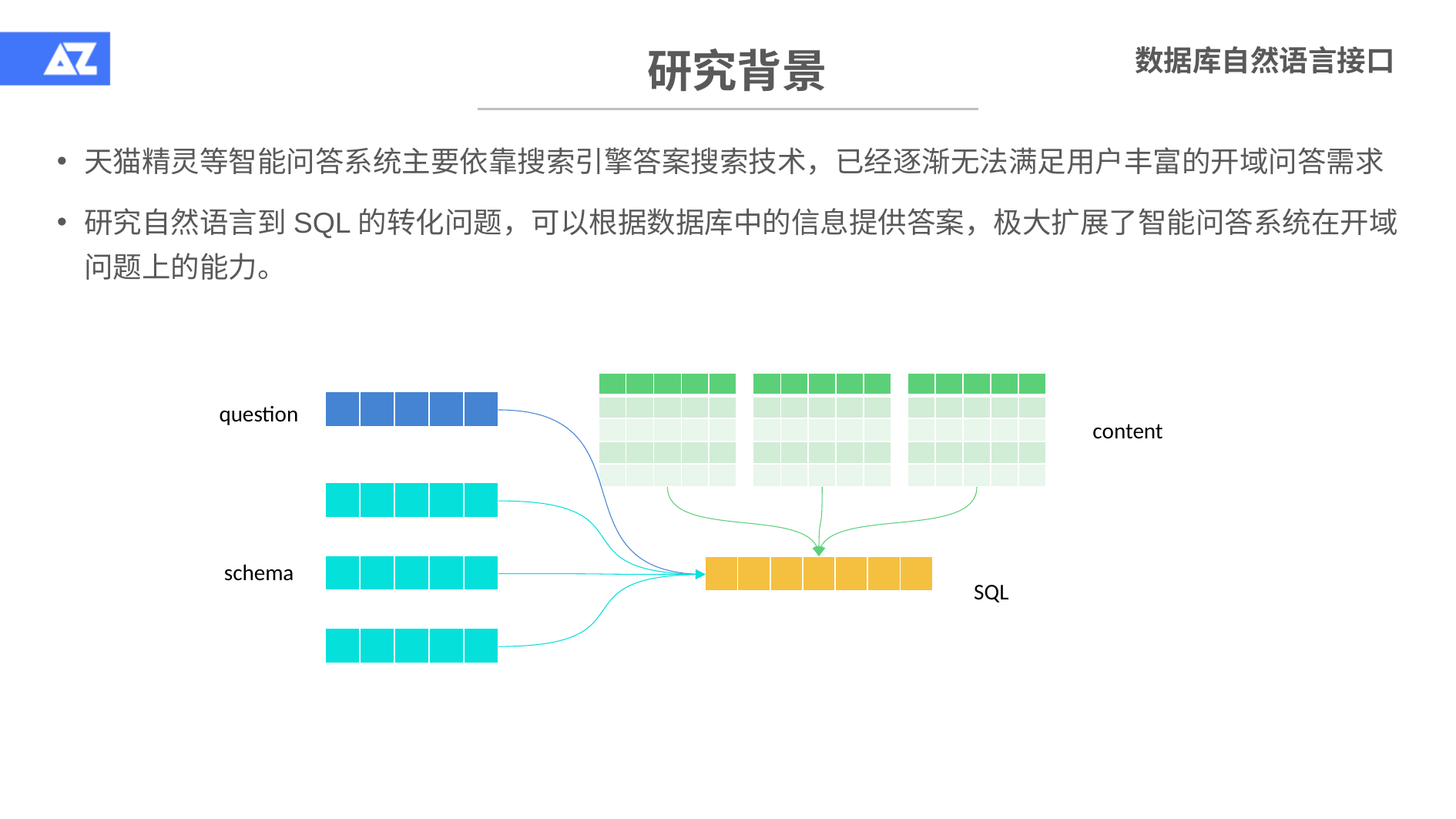

# 研究背景
数据库自然语言接口
天猫精灵等智能问答系统主要依靠搜索引擎答案搜索技术，已经逐渐无法满足用户丰富的开域问答需求
研究自然语言到SQL的转化问题，可以根据数据库中的信息提供答案，极大扩展了智能问答系统在开域问题上的能力。

|  |  |  |  |  |
| --- | --- | --- | --- | --- |
|  |  |  |  |  |
|  |  |  |  |  |
|  |  |  |  |  |
|  |  |  |  |  |
|  |  |  |  |  |
| --- | --- | --- | --- | --- |
|  |  |  |  |  |
|  |  |  |  |  |
|  |  |  |  |  |
|  |  |  |  |  |
|  |  |  |  |  |
| --- | --- | --- | --- | --- |
|  |  |  |  |  |
|  |  |  |  |  |
|  |  |  |  |  |
|  |  |  |  |  |
|  |  |  |  |  |
| --- | --- | --- | --- | --- |
question
content
|  |  |  |  |  |
| --- | --- | --- | --- | --- |
schema
|  |  |  |  |  |
| --- | --- | --- | --- | --- |
|  |  |  |  |  |  |  |
| --- | --- | --- | --- | --- | --- | --- |
SQL
|  |  |  |  |  |
| --- | --- | --- | --- | --- |